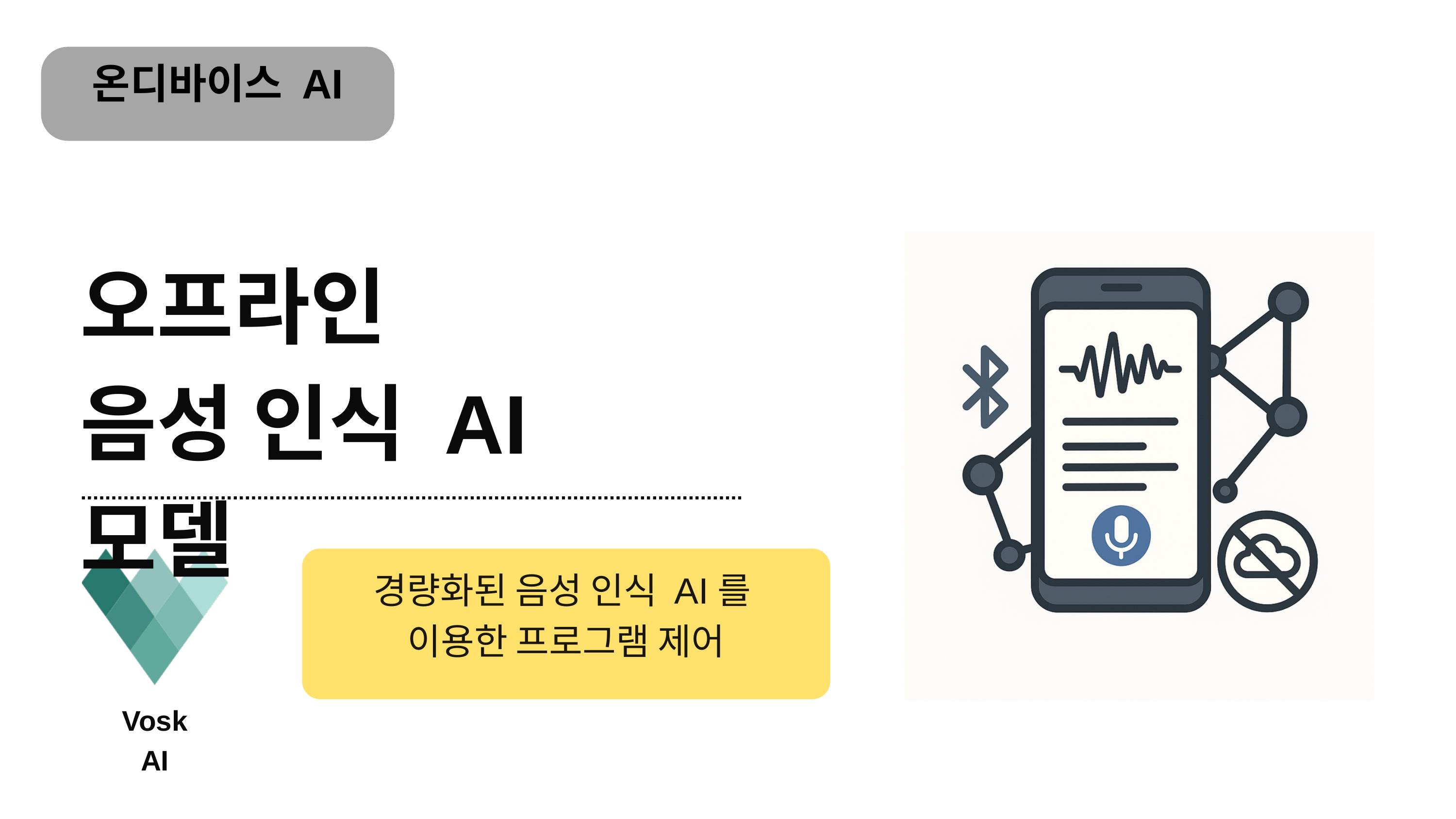

온디바이스 AI

오프라인
음성 인식 AI 모델

경량화된 음성 인식 AI를
이용한 프로그램 제어

Vosk AI